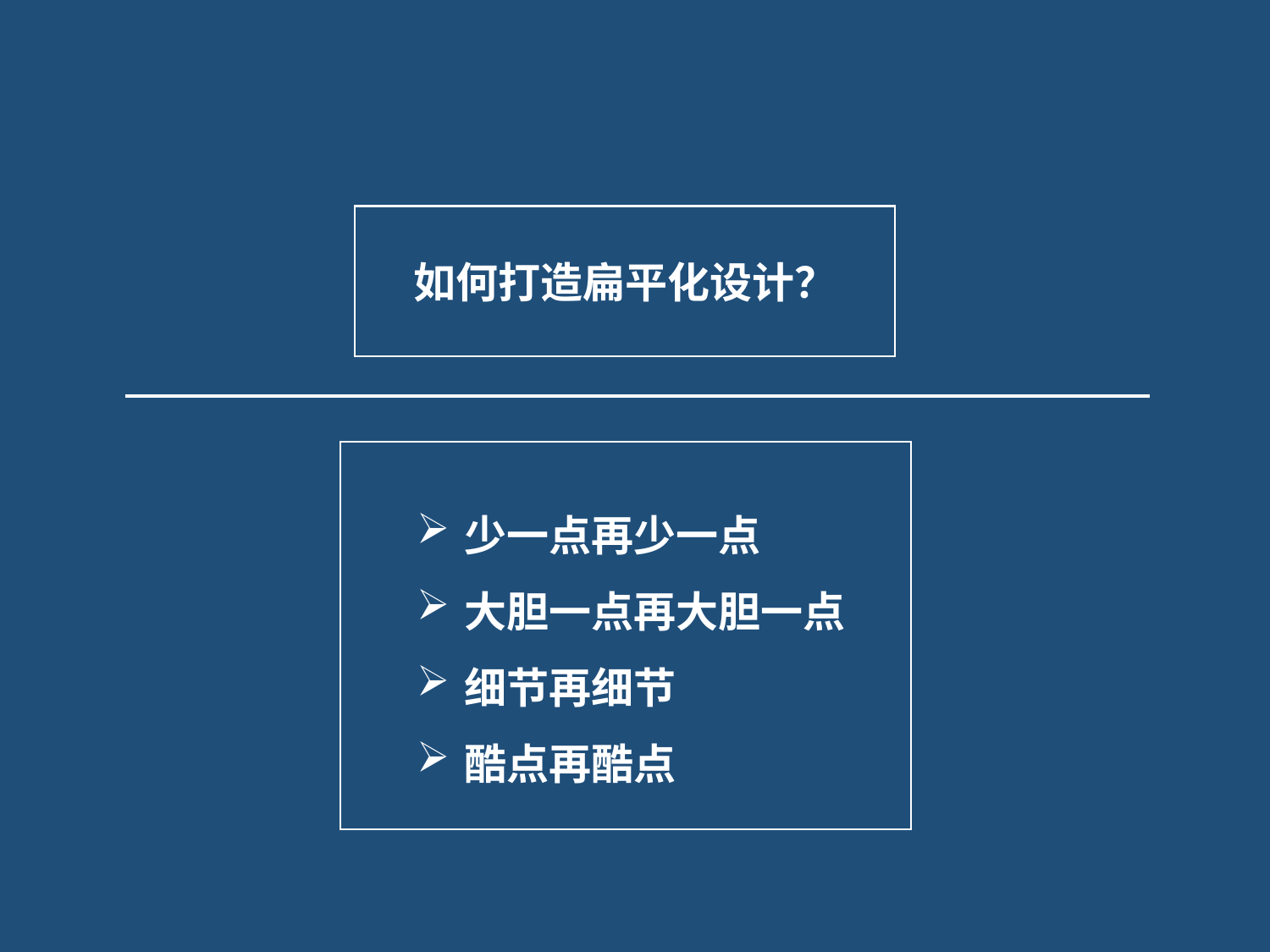

如何打造扁平化设计？
少一点再少一点
大胆一点再大胆一点
细节再细节
酷点再酷点